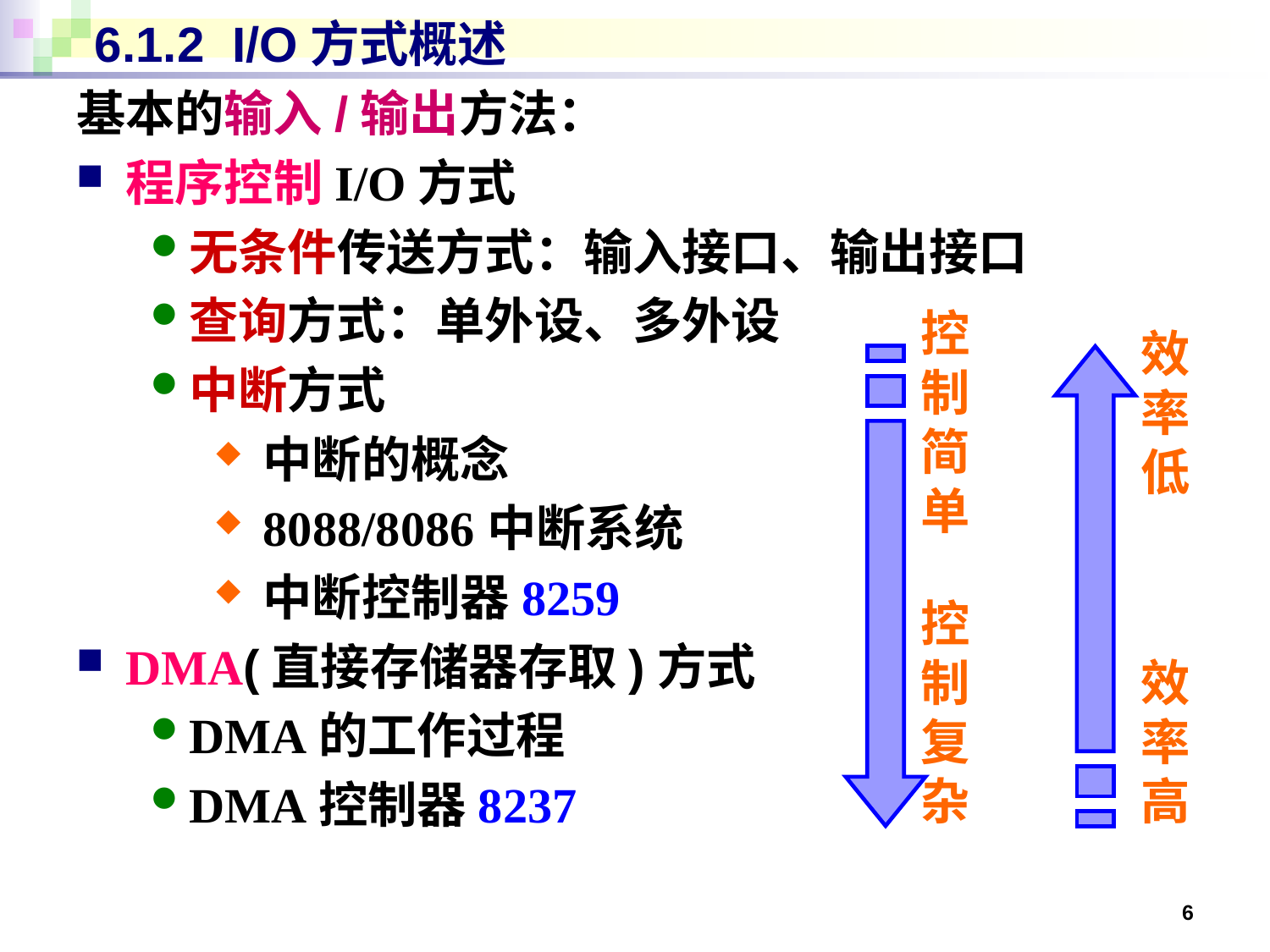

# 6.1.2  I/O方式概述
基本的输入/输出方法：
程序控制I/O方式
无条件传送方式：输入接口、输出接口
查询方式：单外设、多外设
中断方式
中断的概念
8088/8086中断系统
中断控制器8259
DMA(直接存储器存取)方式
DMA的工作过程
DMA控制器8237
控制简单
效率低

控制复杂
效率高
6